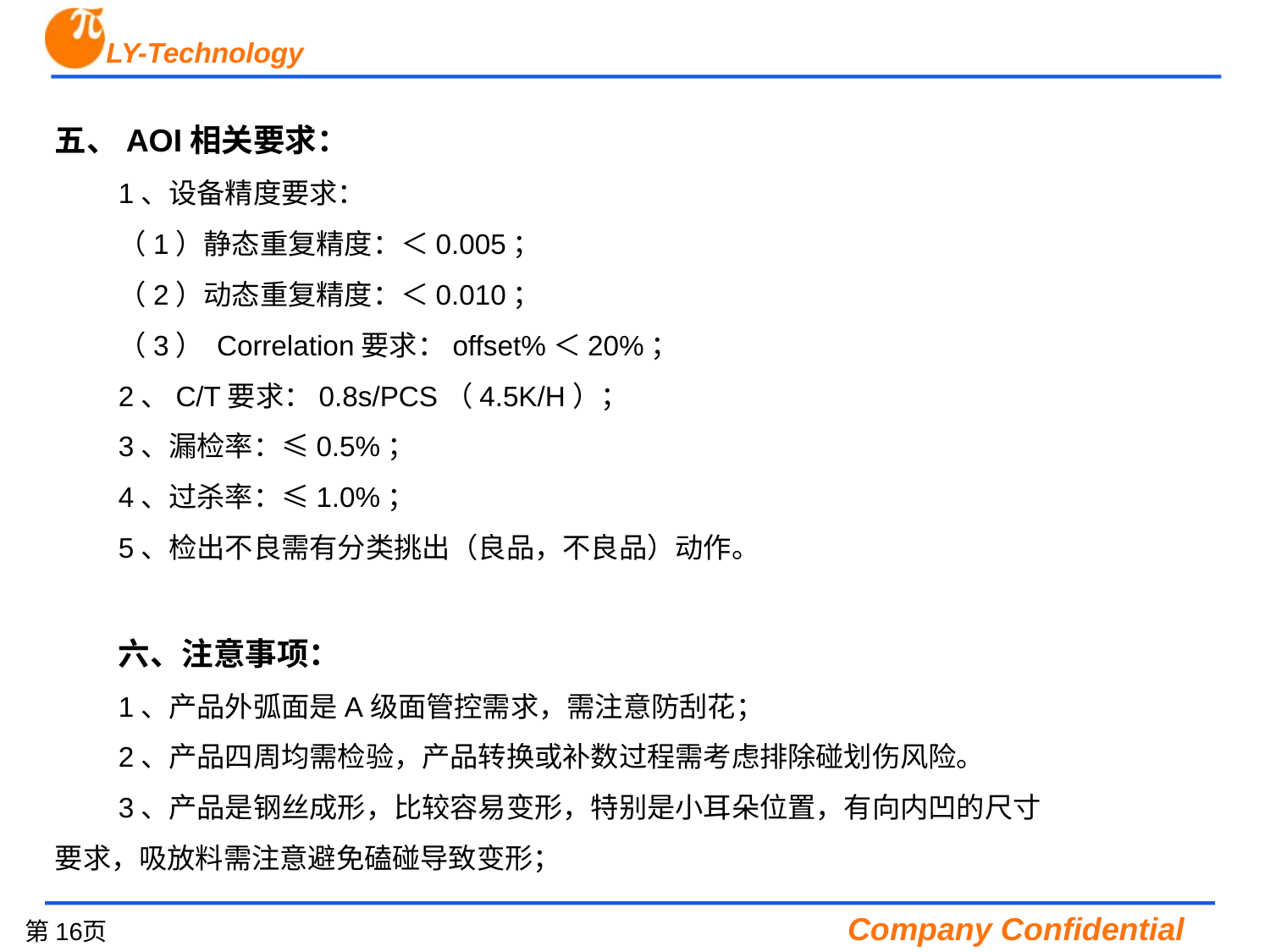

五、AOI相关要求：
1、设备精度要求：
（1）静态重复精度：＜0.005；
（2）动态重复精度：＜0.010；
（3） Correlation要求：offset%＜20%；
2、C/T要求：0.8s/PCS（4.5K/H）；
3、漏检率：≤0.5%；
4、过杀率：≤1.0%；
5、检出不良需有分类挑出（良品，不良品）动作。

六、注意事项：
1、产品外弧面是A级面管控需求，需注意防刮花；
2、产品四周均需检验，产品转换或补数过程需考虑排除碰划伤风险。
3、产品是钢丝成形，比较容易变形，特别是小耳朵位置，有向内凹的尺寸要求，吸放料需注意避免磕碰导致变形；